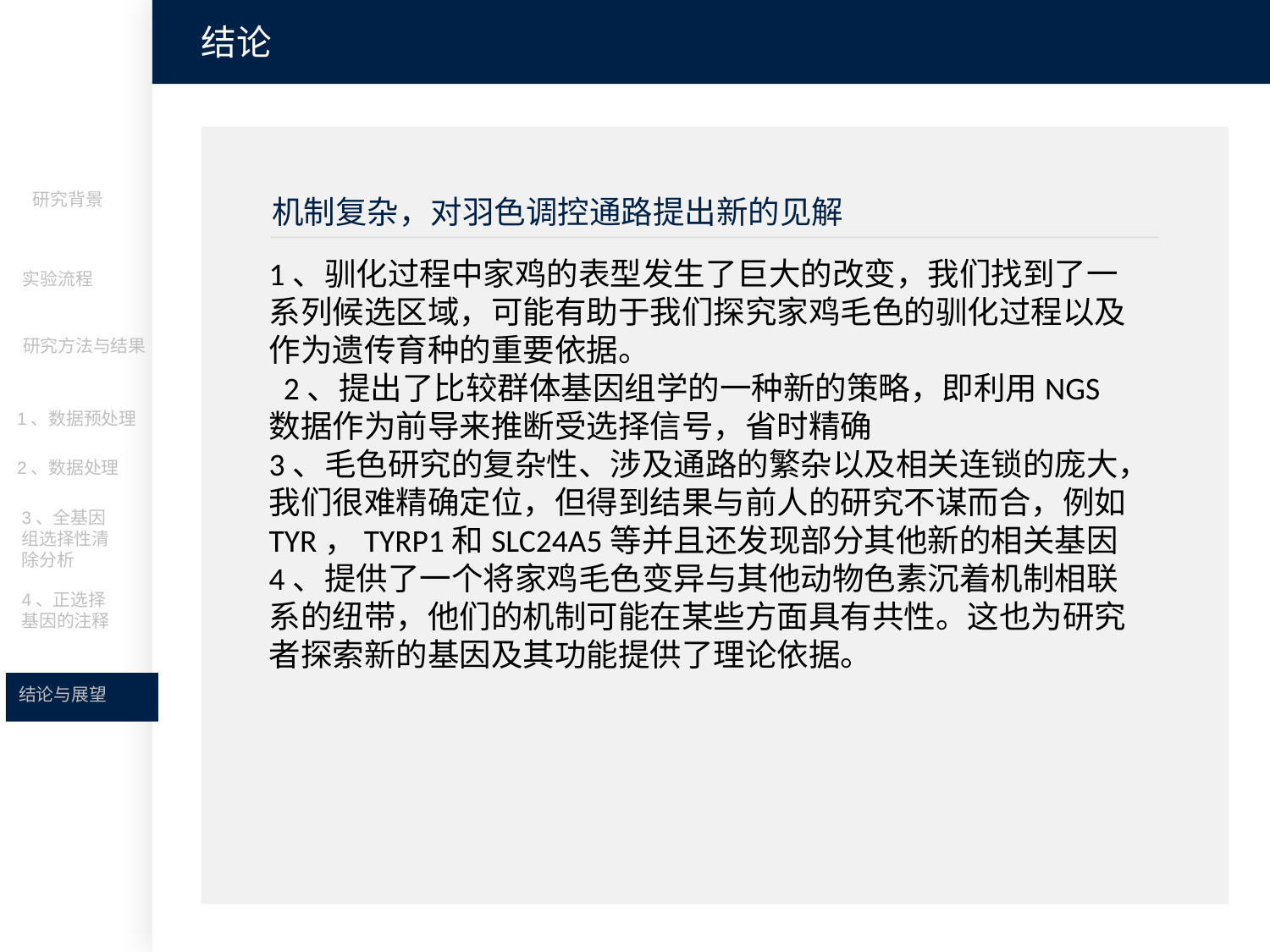

结论

研究背景
机制复杂，对羽色调控通路提出新的见解

1、驯化过程中家鸡的表型发生了巨大的改变，我们找到了一系列候选区域，可能有助于我们探究家鸡毛色的驯化过程以及作为遗传育种的重要依据。
  2、提出了比较群体基因组学的一种新的策略，即利用NGS数据作为前导来推断受选择信号，省时精确
3、毛色研究的复杂性、涉及通路的繁杂以及相关连锁的庞大，我们很难精确定位，但得到结果与前人的研究不谋而合，例如TYR，TYRP1和SLC24A5等并且还发现部分其他新的相关基因
4、提供了一个将家鸡毛色变异与其他动物色素沉着机制相联系的纽带，他们的机制可能在某些方面具有共性。这也为研究者探索新的基因及其功能提供了理论依据。
实验流程
研究方法与结果
1、数据预处理
2、数据处理
3、全基因组选择性清除分析
4、正选择基因的注释

结论与展望